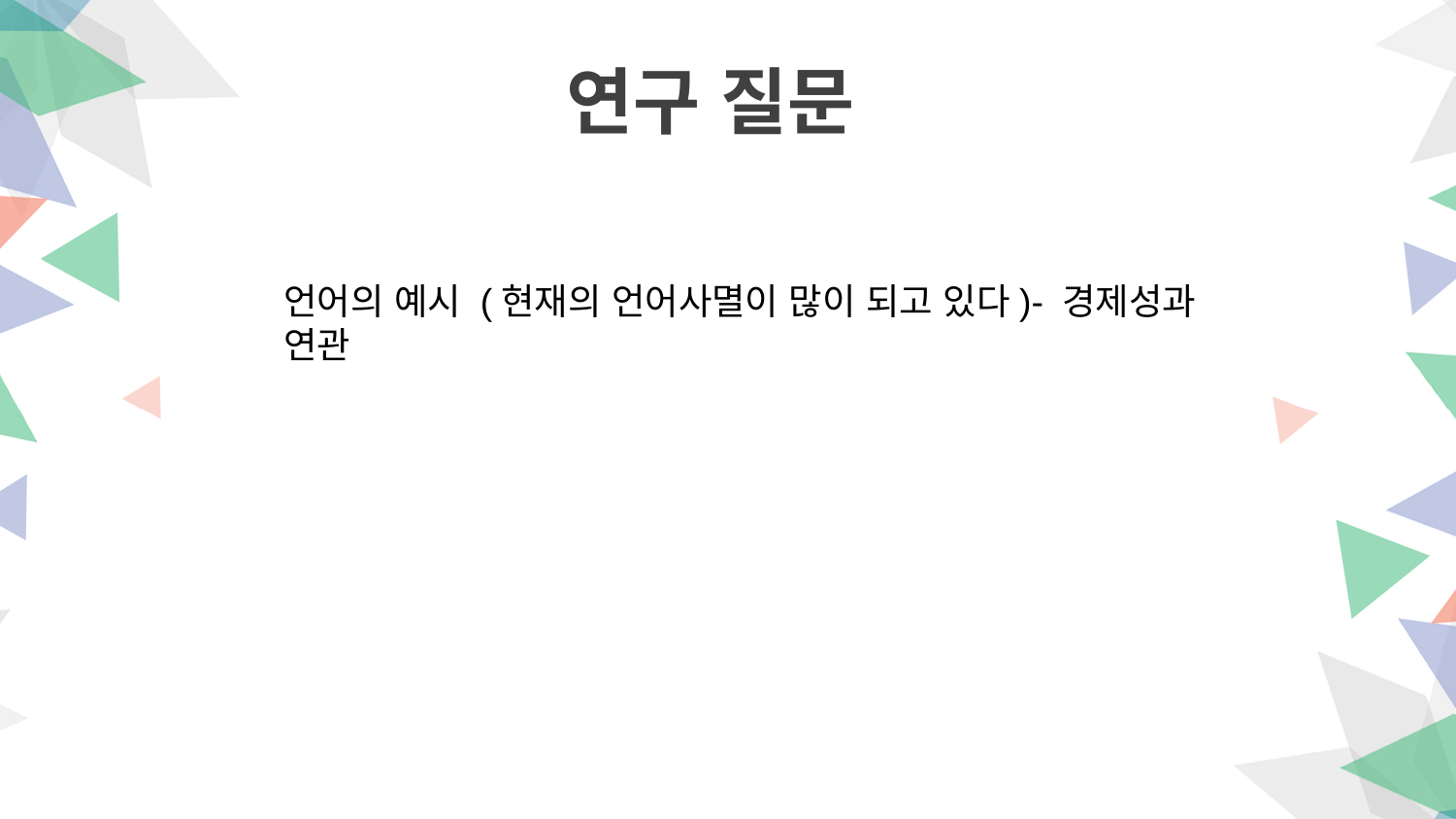

연구 질문
언어의 예시 (현재의 언어사멸이 많이 되고 있다)- 경제성과 연관